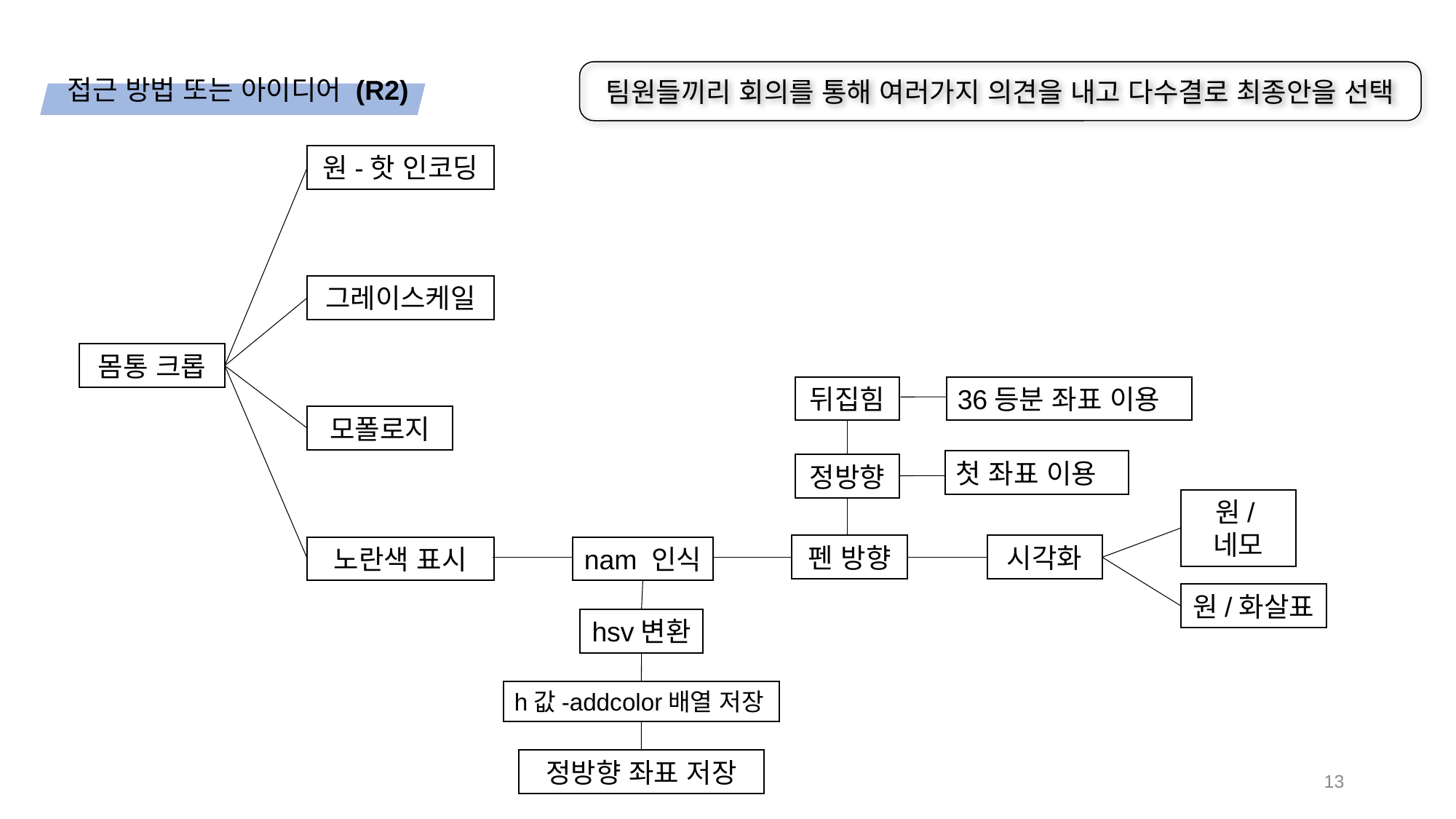

팀원들끼리 회의를 통해 여러가지 의견을 내고 다수결로 최종안을 선택
접근 방법 또는 아이디어 (R2)

원-핫 인코딩
그레이스케일
몸통 크롭
36등분 좌표 이용
뒤집힘
모폴로지
첫 좌표 이용
정방향
원/네모
펜 방향
시각화
노란색 표시
nam 인식
원/화살표
hsv변환
h값-addcolor배열 저장
정방향 좌표 저장
13